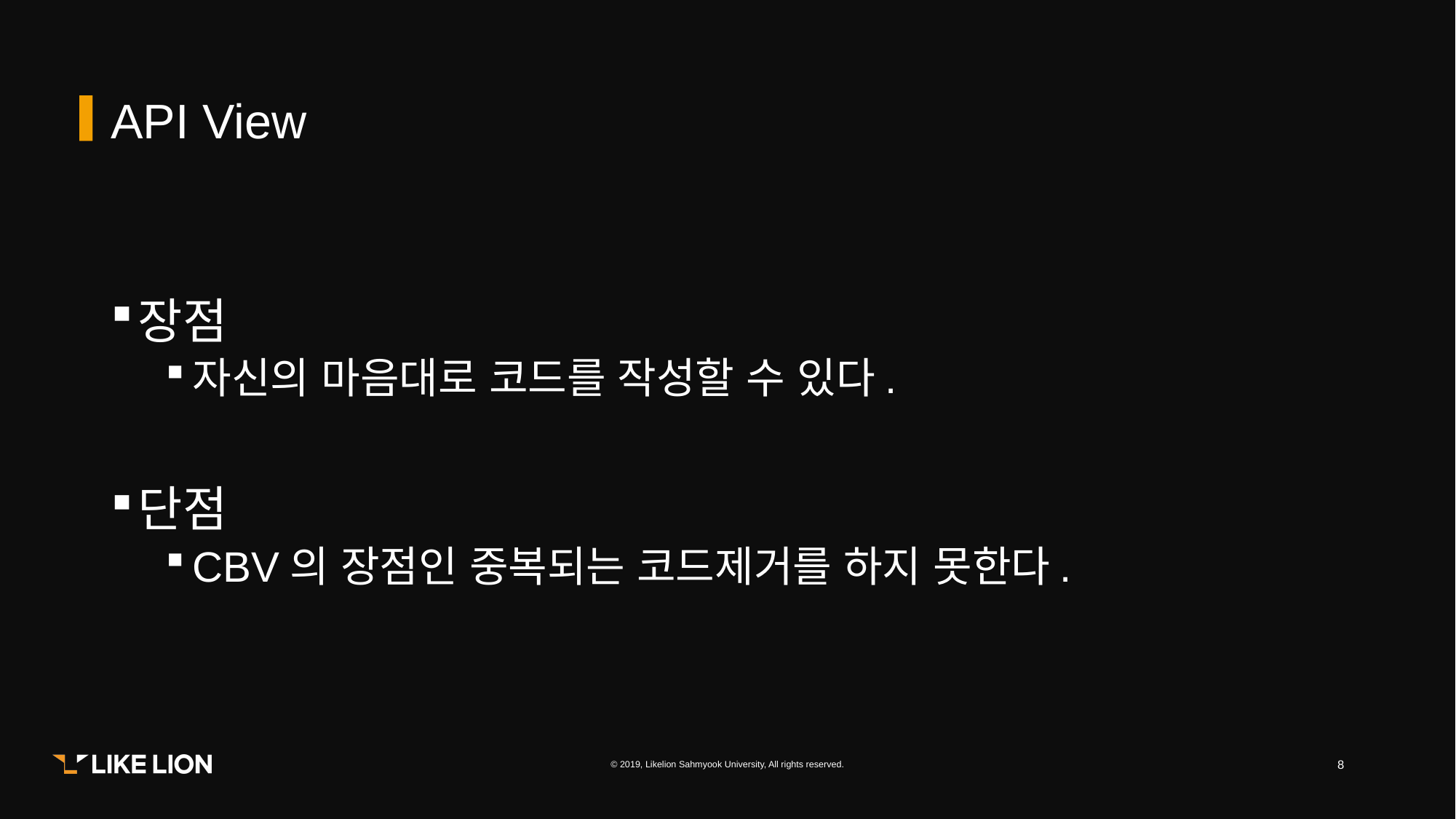

# API View

장점
자신의 마음대로 코드를 작성할 수 있다.

단점
CBV의 장점인 중복되는 코드제거를 하지 못한다.
8